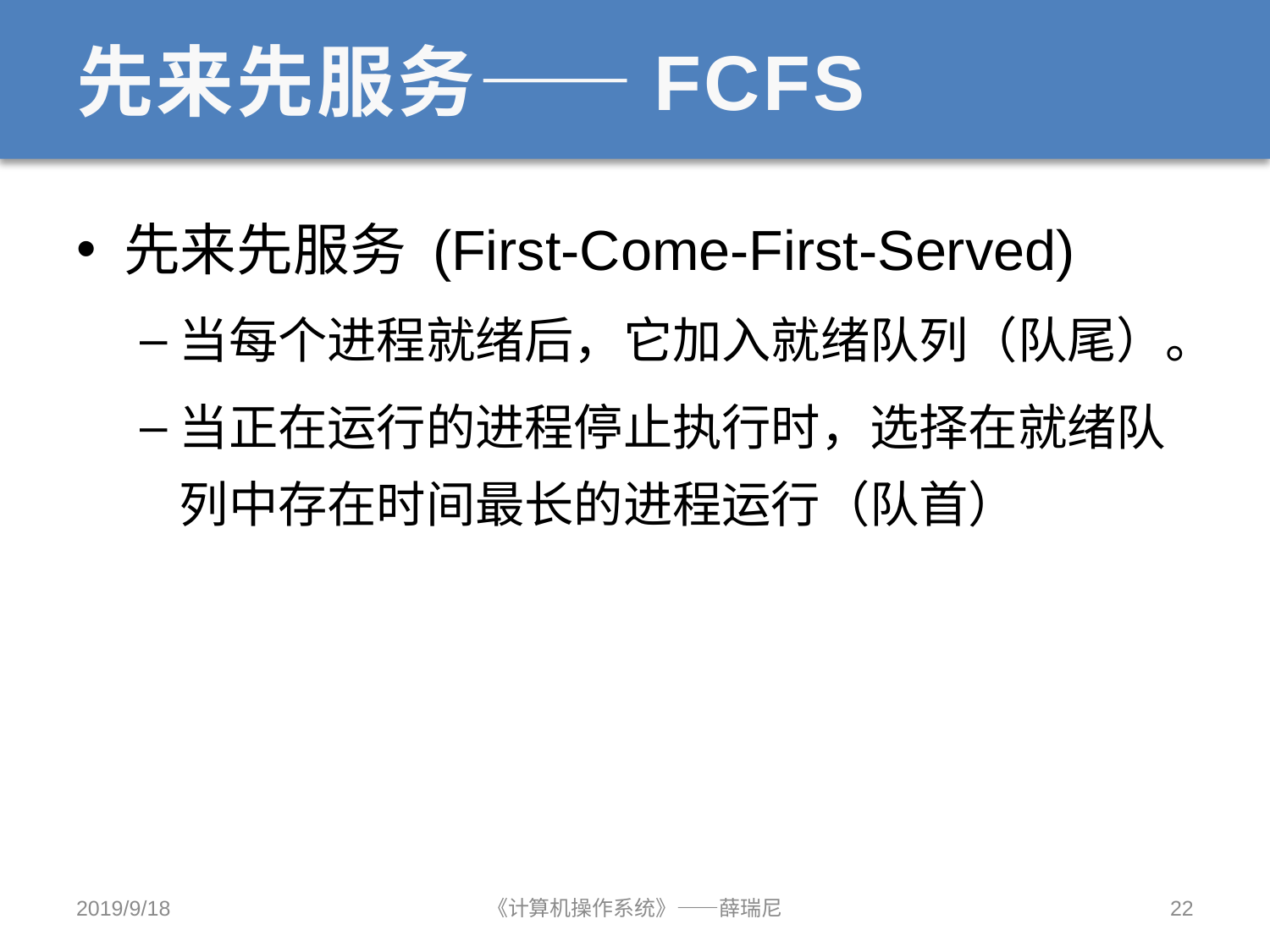

# 先来先服务——FCFS
先来先服务 (First-Come-First-Served)
当每个进程就绪后，它加入就绪队列（队尾）。
当正在运行的进程停止执行时，选择在就绪队列中存在时间最长的进程运行（队首）
2019/9/18
《计算机操作系统》——薛瑞尼
22